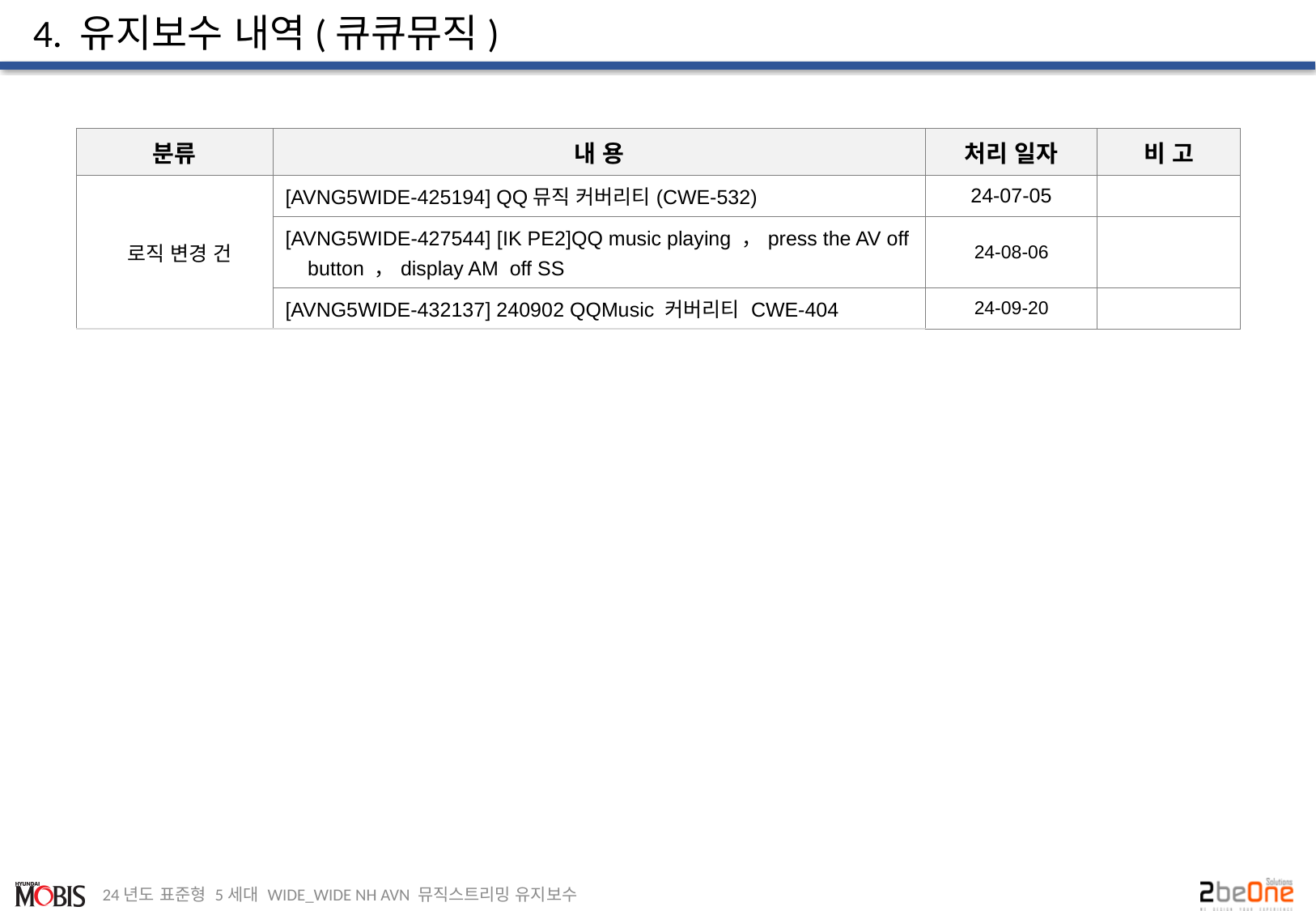

# 4. 유지보수 내역(큐큐뮤직)
| 분류 | 내 용 | 처리 일자 | 비 고 |
| --- | --- | --- | --- |
| 로직 변경 건 | [AVNG5WIDE-425194] QQ뮤직 커버리티(CWE-532) | 24-07-05 |  |
|  | [AVNG5WIDE-427544] [IK PE2]QQ music playing ，press the AV off button ，display AM off SS | 24-08-06 |  |
|  | [AVNG5WIDE-432137] 240902 QQMusic 커버리티 CWE-404 | 24-09-20 |  |
24년도 표준형 5세대 WIDE_WIDE NH AVN 뮤직스트리밍 유지보수